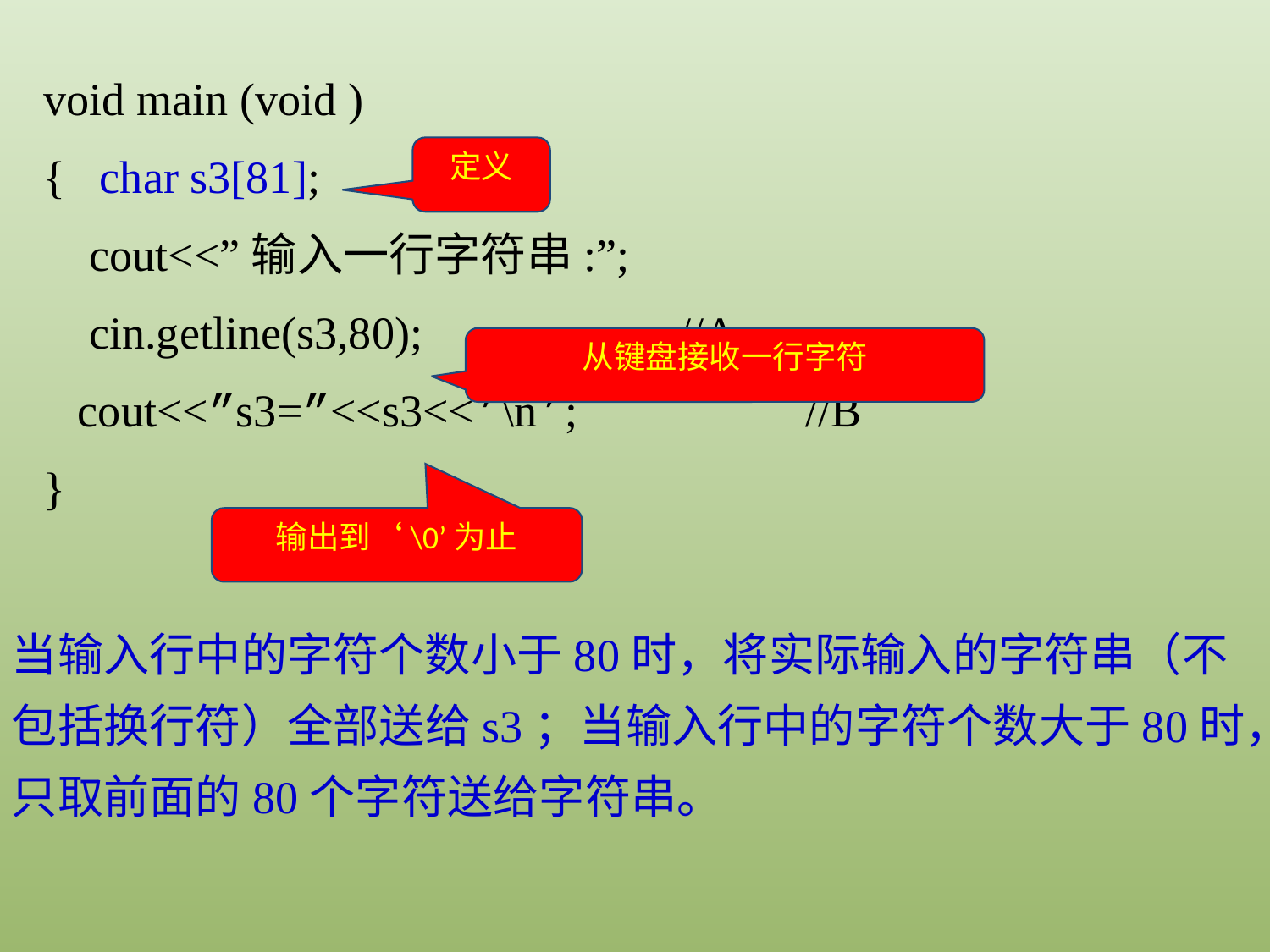

void main (void )
{   char s3[81];
    cout<<”输入一行字符串:”;
    cin.getline(s3,80);			//A
   cout<<”s3=”<<s3<<’\n’;		//B
}
定义
从键盘接收一行字符
输出到‘\0’为止
当输入行中的字符个数小于80时，将实际输入的字符串（不包括换行符）全部送给s3；当输入行中的字符个数大于80时，只取前面的80个字符送给字符串。
351